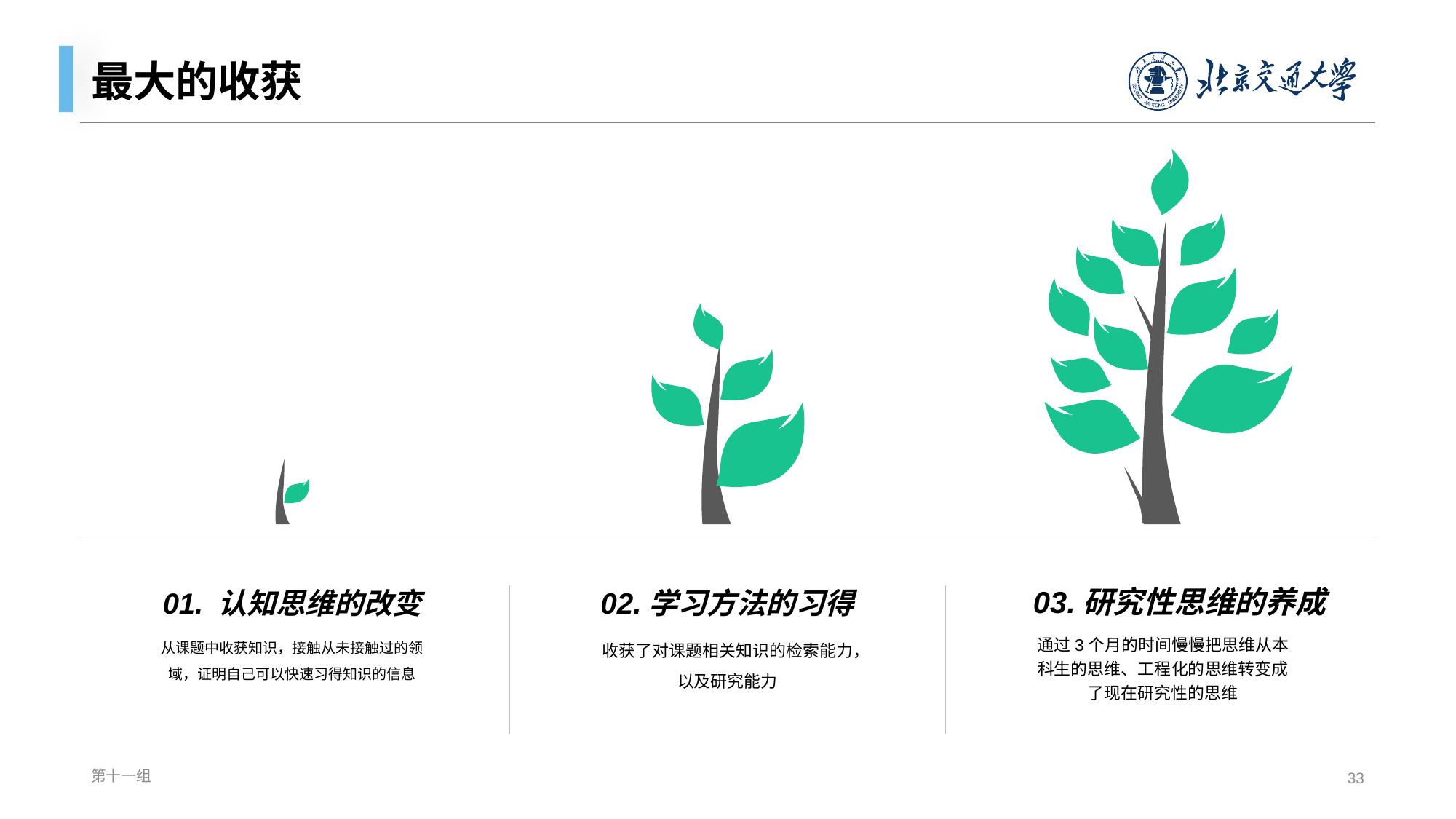

# 最大的收获

01. 认知思维的改变
从课题中收获知识，接触从未接触过的领域，证明自己可以快速习得知识的信息
02.学习方法的习得
收获了对课题相关知识的检索能力，以及研究能力
03.研究性思维的养成
通过3个月的时间慢慢把思维从本科生的思维、工程化的思维转变成了现在研究性的思维
第十一组
33